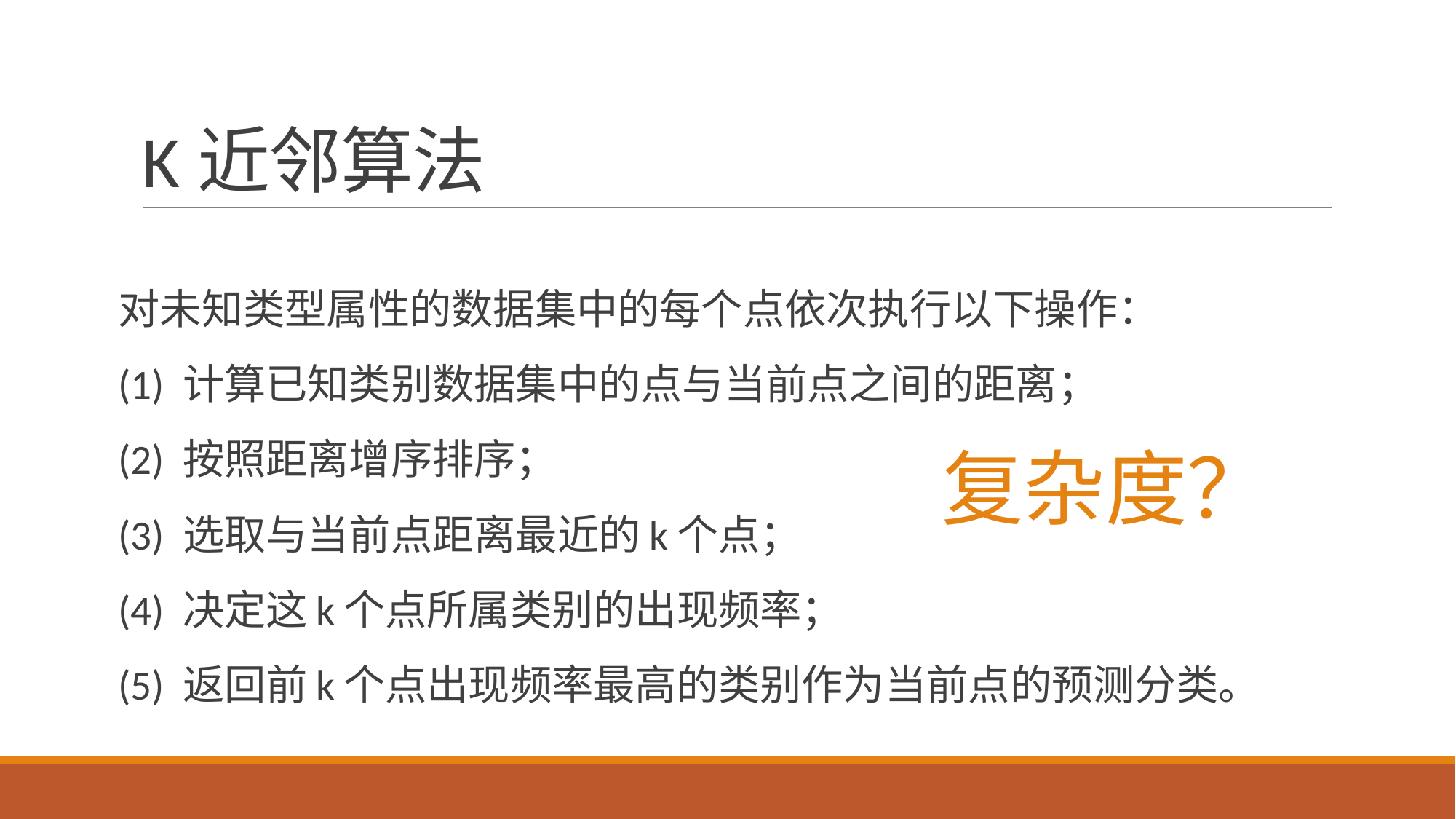

# K近邻算法
对未知类型属性的数据集中的每个点依次执行以下操作：
(1) 计算已知类别数据集中的点与当前点之间的距离；
(2) 按照距离增序排序；
(3) 选取与当前点距离最近的k个点；
(4) 决定这k个点所属类别的出现频率；
(5) 返回前k个点出现频率最高的类别作为当前点的预测分类。
复杂度？